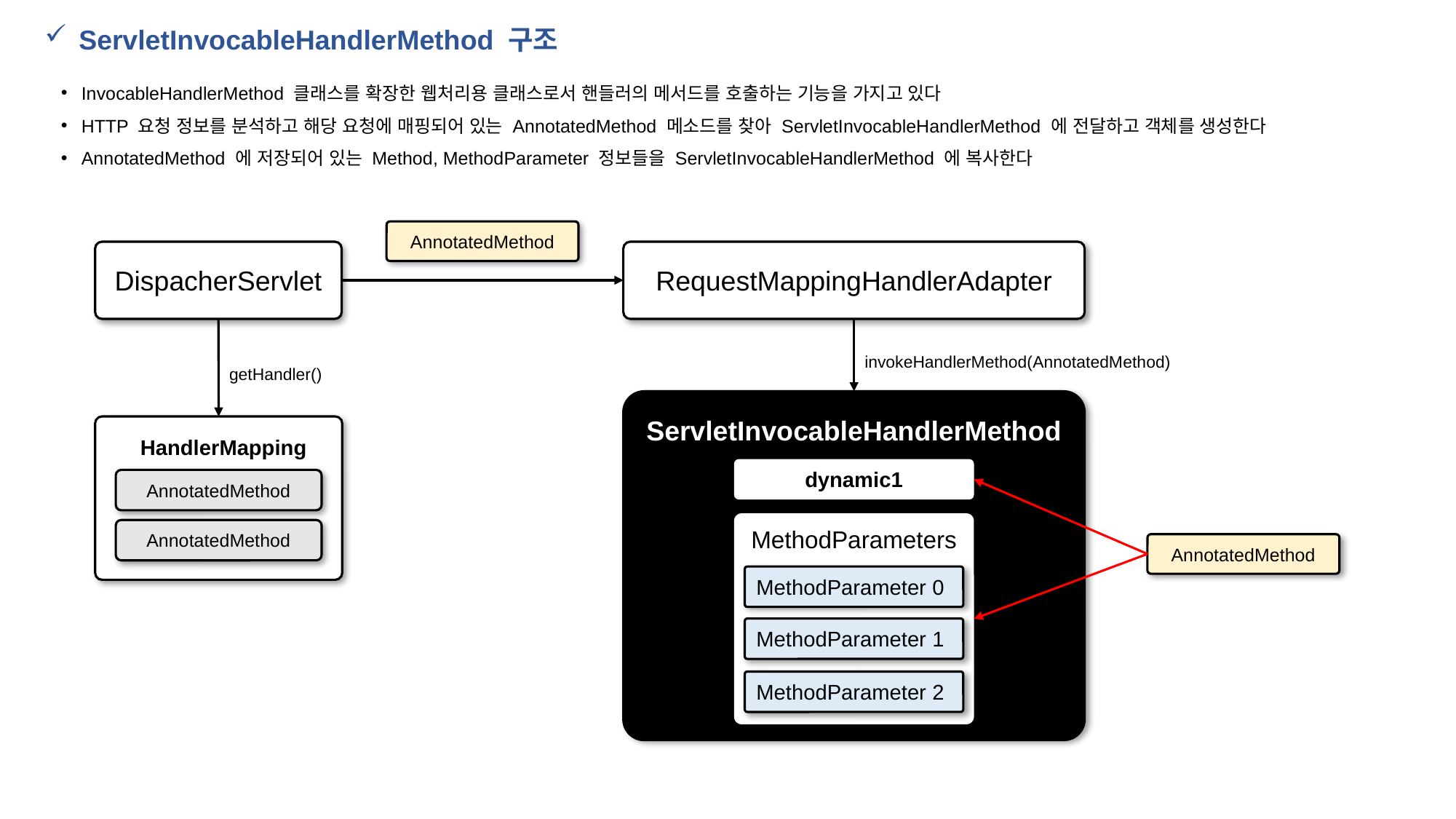

ServletInvocableHandlerMethod 구조
InvocableHandlerMethod 클래스를 확장한 웹처리용 클래스로서 핸들러의 메서드를 호출하는 기능을 가지고 있다
HTTP 요청 정보를 분석하고 해당 요청에 매핑되어 있는 AnnotatedMethod 메소드를 찾아 ServletInvocableHandlerMethod 에 전달하고 객체를 생성한다
AnnotatedMethod 에 저장되어 있는 Method, MethodParameter 정보들을 ServletInvocableHandlerMethod 에 복사한다
AnnotatedMethod
DispacherServlet
RequestMappingHandlerAdapter
invokeHandlerMethod(AnnotatedMethod)
getHandler()
ServletInvocableHandlerMethod

HandlerMapping
dynamic1
AnnotatedMethod

MethodParameters
AnnotatedMethod
AnnotatedMethod
MethodParameter 0
MethodParameter 1
MethodParameter 2